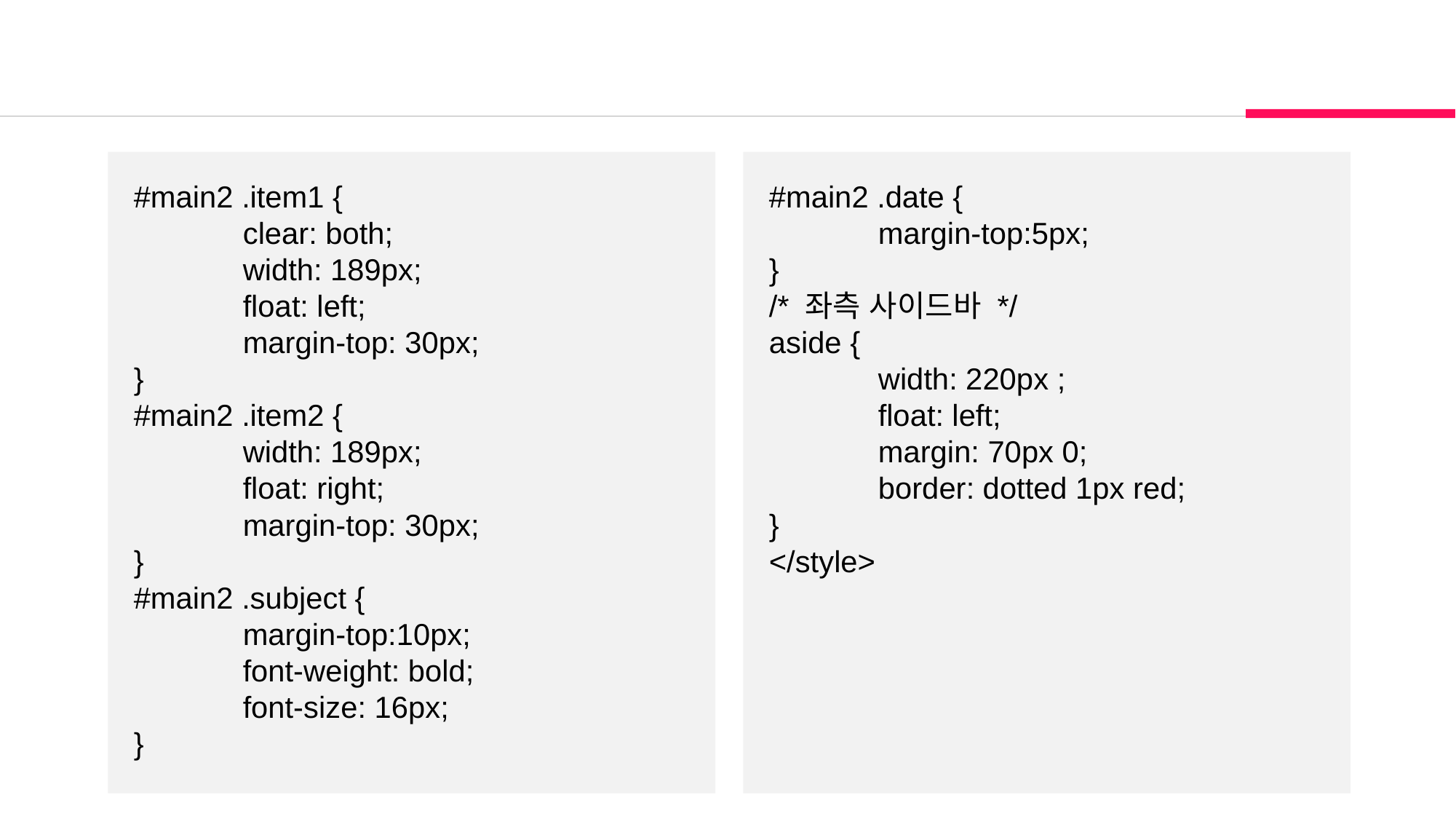

#main2 .item1 {
	clear: both;
	width: 189px;
	float: left;
	margin-top: 30px;
}
#main2 .item2 {
	width: 189px;
	float: right;
	margin-top: 30px;
}
#main2 .subject {
	margin-top:10px;
	font-weight: bold;
	font-size: 16px;
}
#main2 .date {
	margin-top:5px;
}
/* 좌측 사이드바 */
aside {
	width: 220px ;
	float: left;
	margin: 70px 0;
	border: dotted 1px red;
}
</style>